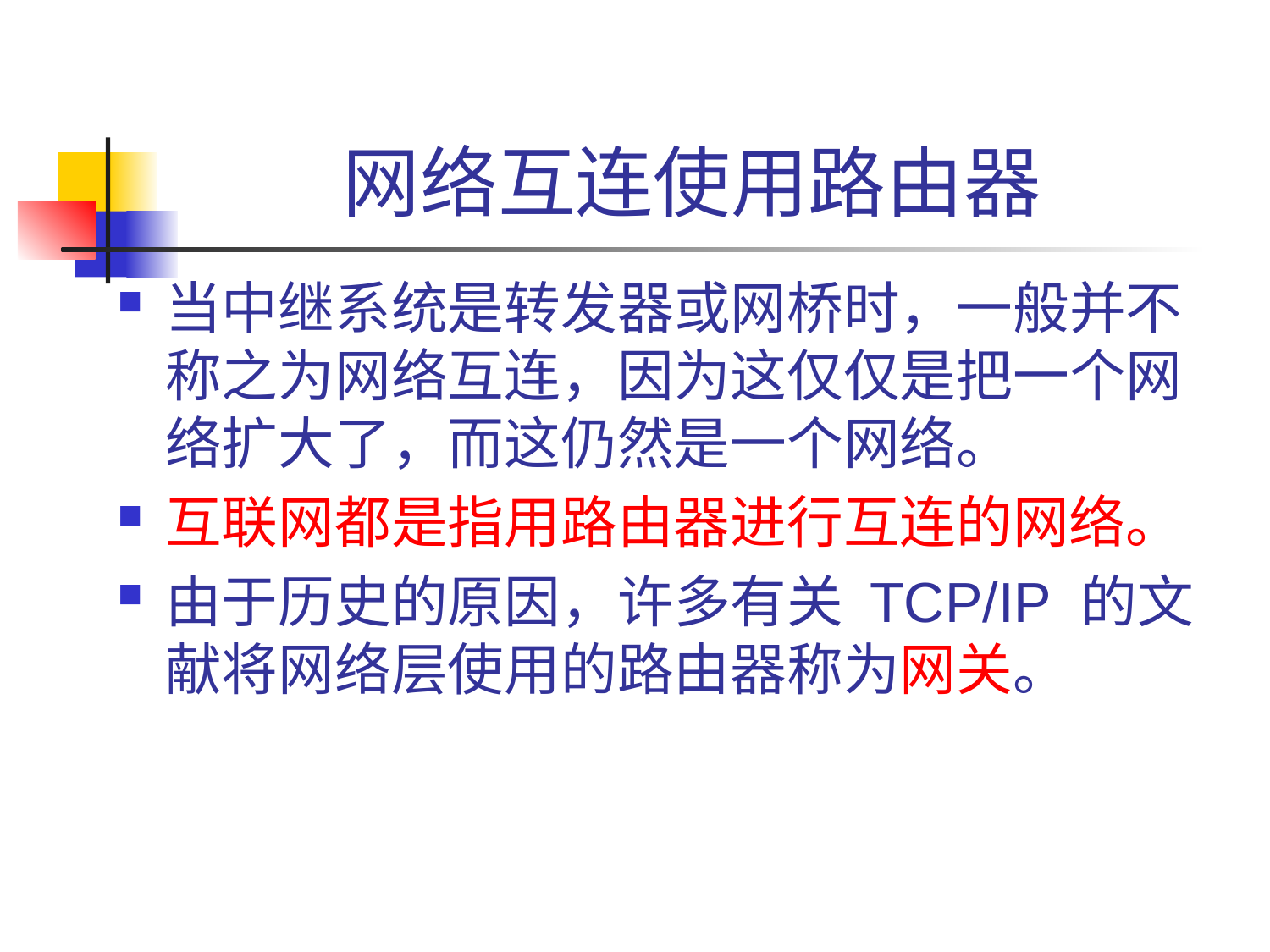

# 网络互连使用路由器
当中继系统是转发器或网桥时，一般并不称之为网络互连，因为这仅仅是把一个网络扩大了，而这仍然是一个网络。
互联网都是指用路由器进行互连的网络。
由于历史的原因，许多有关 TCP/IP 的文献将网络层使用的路由器称为网关。